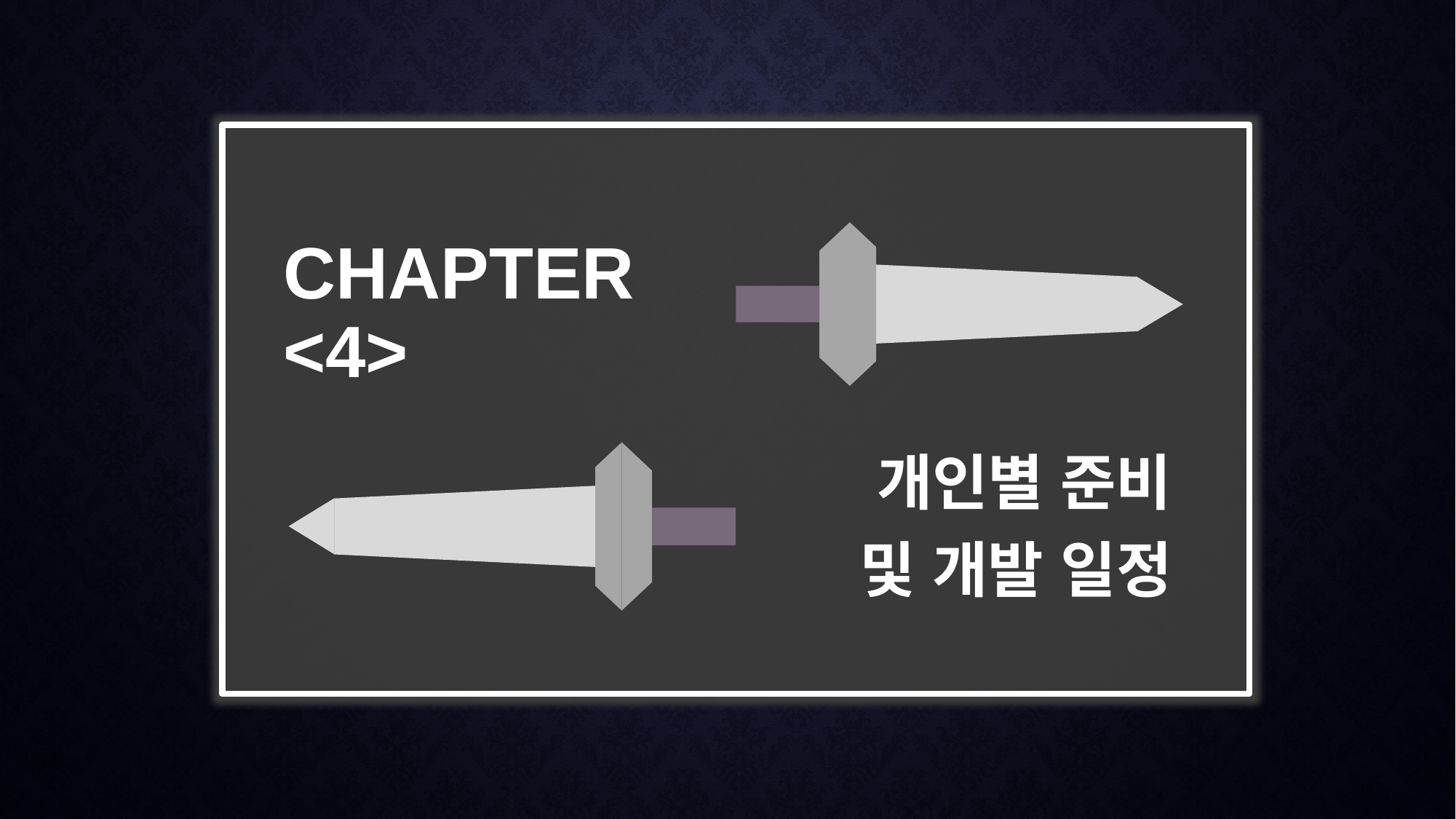

Chapter
<4>

및 개발 일정
개인별 준비